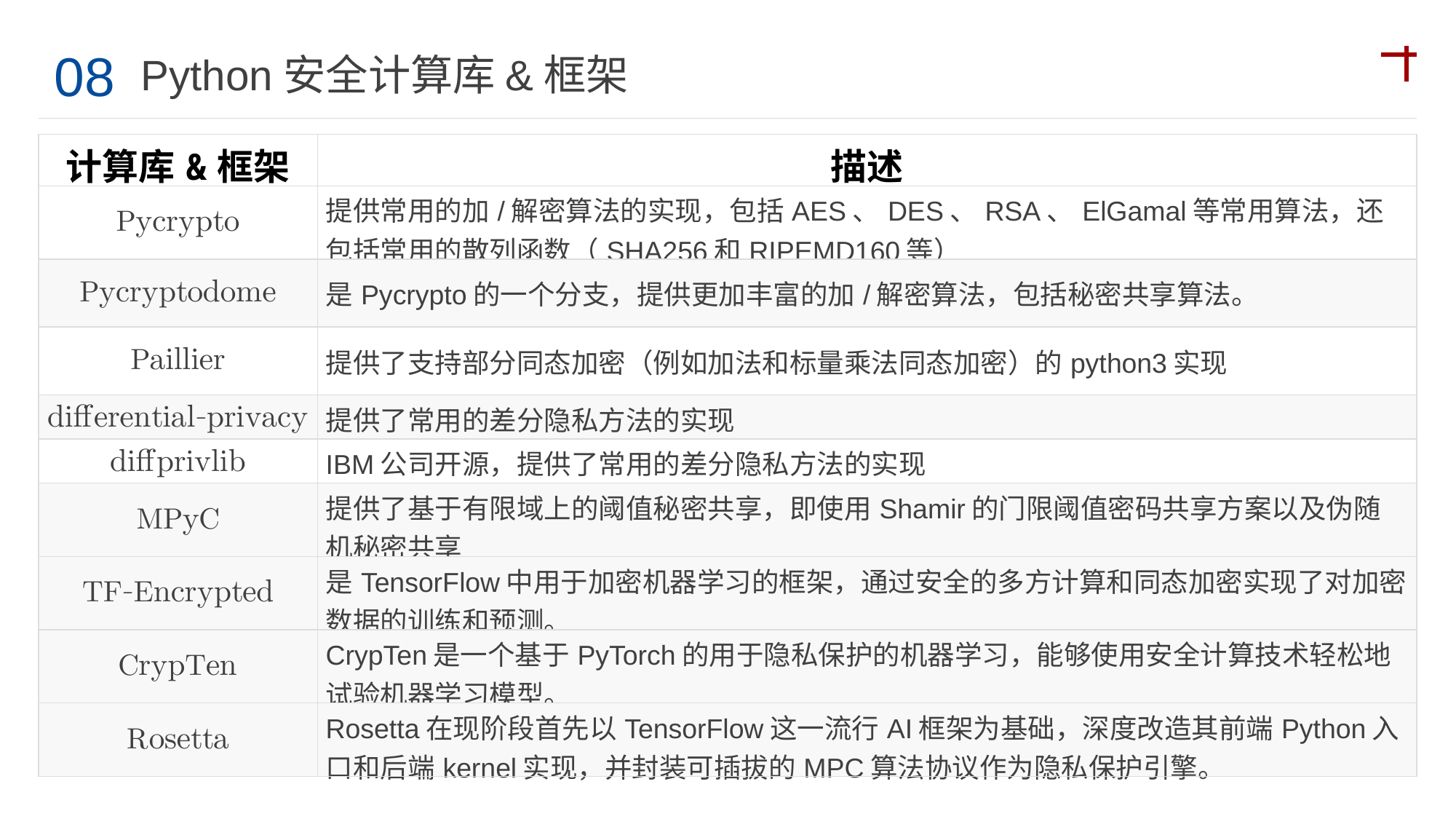

08
Python安全计算库&框架
| 计算库&框架 | 描述 |
| --- | --- |
| Pycrypto | 提供常用的加/解密算法的实现，包括AES、DES、RSA、ElGamal等常用算法，还包括常用的散列函数（SHA256和RIPEMD160等） |
| Pycryptodome | 是Pycrypto的一个分支，提供更加丰富的加/解密算法，包括秘密共享算法。 |
| Paillier | 提供了支持部分同态加密（例如加法和标量乘法同态加密）的python3实现 |
| differential-privacy | 提供了常用的差分隐私方法的实现 |
| diffprivlib | IBM公司开源，提供了常用的差分隐私方法的实现 |
| MPyC | 提供了基于有限域上的阈值秘密共享，即使用Shamir的门限阈值密码共享方案以及伪随机秘密共享 |
| TF-Encrypted | 是TensorFlow中用于加密机器学习的框架，通过安全的多方计算和同态加密实现了对加密数据的训练和预测。 |
| CrypTen | CrypTen是一个基于PyTorch的用于隐私保护的机器学习，能够使用安全计算技术轻松地试验机器学习模型。 |
| Rosetta | Rosetta在现阶段首先以TensorFlow这一流行AI框架为基础，深度改造其前端Python入口和后端kernel实现，并封装可插拔的MPC算法协议作为隐私保护引擎。 |